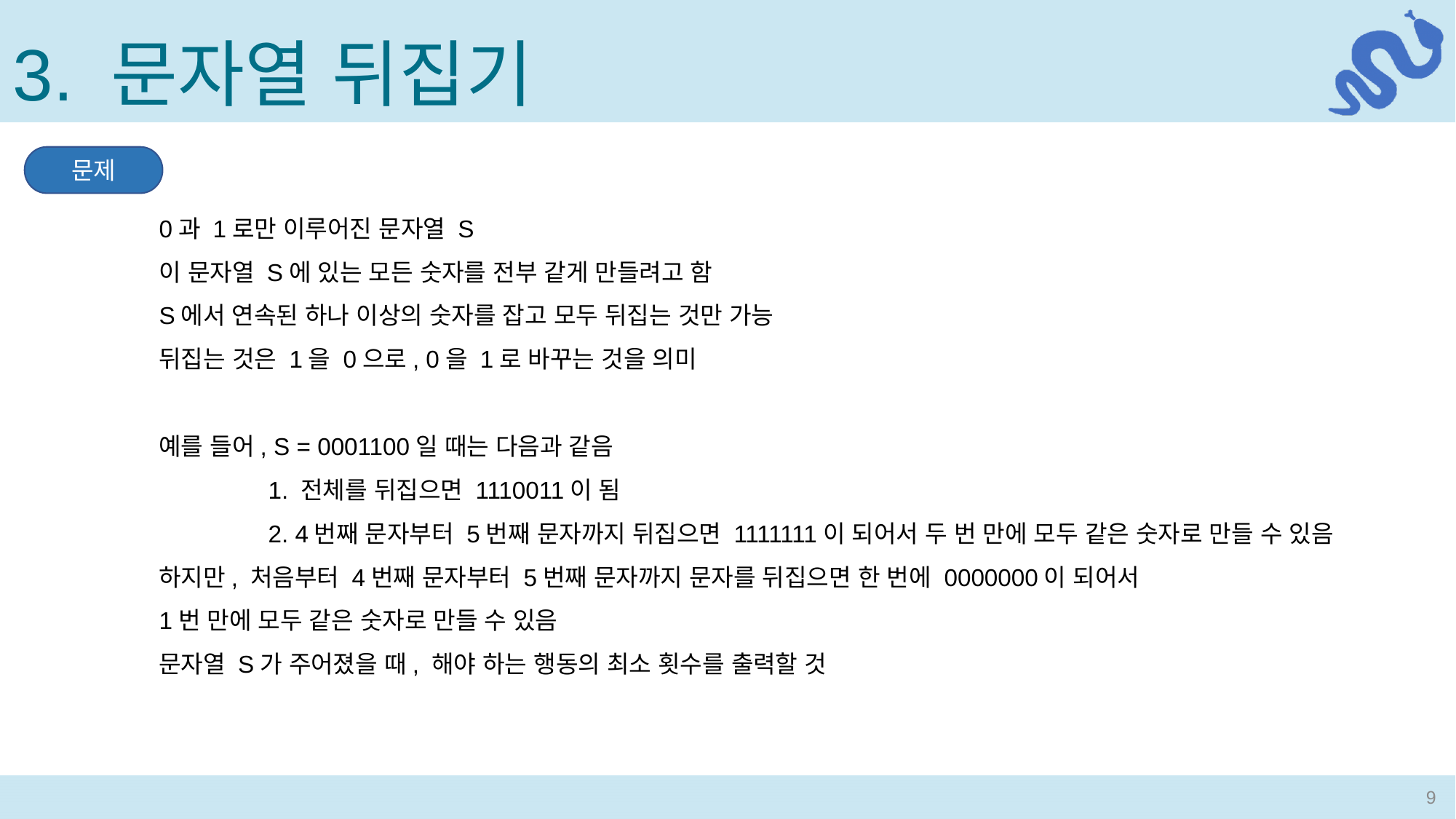

3. 문자열 뒤집기
문제
0과 1로만 이루어진 문자열 S
이 문자열 S에 있는 모든 숫자를 전부 같게 만들려고 함
S에서 연속된 하나 이상의 숫자를 잡고 모두 뒤집는 것만 가능
뒤집는 것은 1을 0으로, 0을 1로 바꾸는 것을 의미

예를 들어, S = 0001100일 때는 다음과 같음
	1. 전체를 뒤집으면 1110011이 됨
	2. 4번째 문자부터 5번째 문자까지 뒤집으면 1111111이 되어서 두 번 만에 모두 같은 숫자로 만들 수 있음
하지만, 처음부터 4번째 문자부터 5번째 문자까지 문자를 뒤집으면 한 번에 0000000이 되어서
1번 만에 모두 같은 숫자로 만들 수 있음
문자열 S가 주어졌을 때, 해야 하는 행동의 최소 횟수를 출력할 것
9